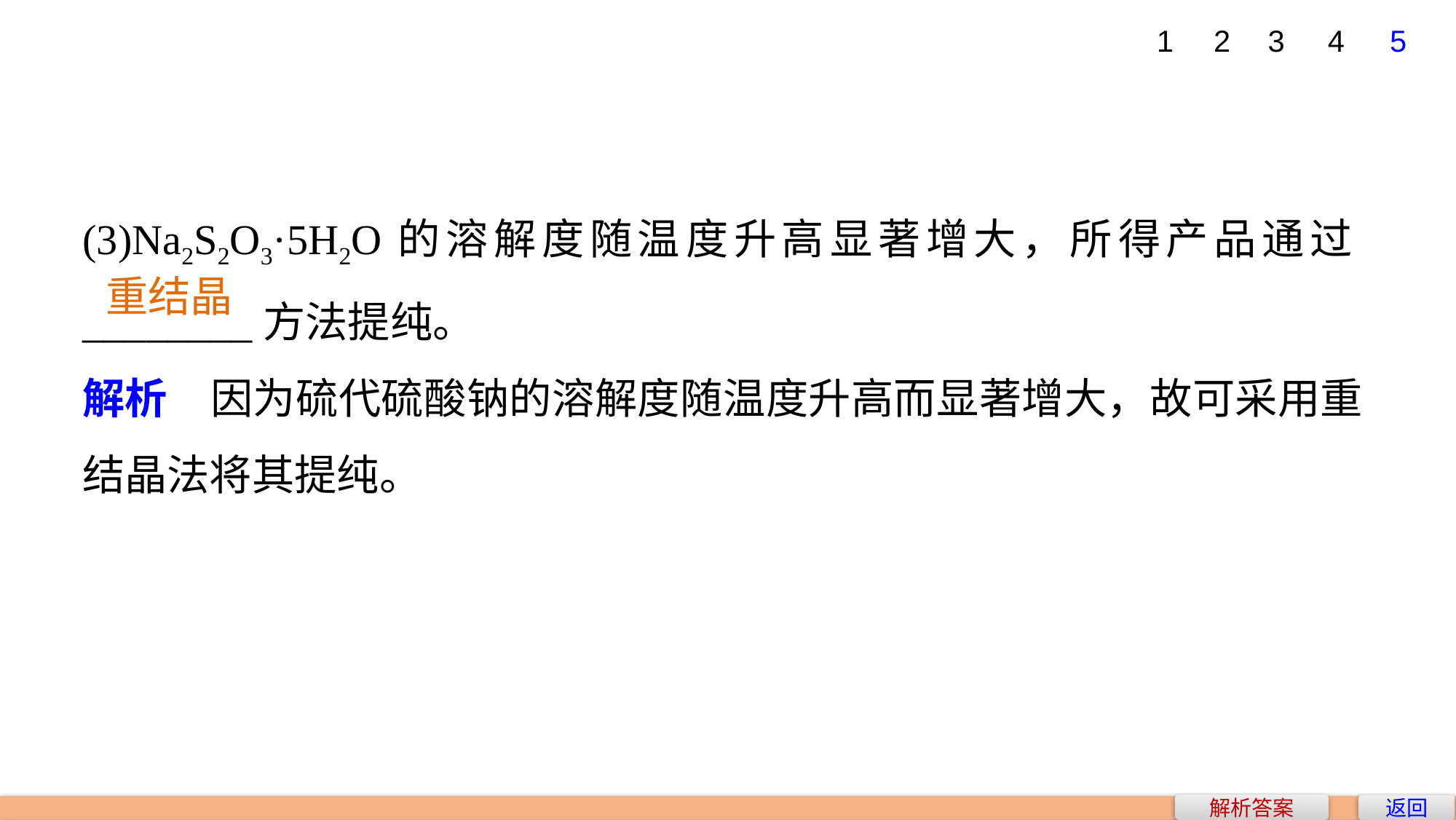

5
1
2
3
4
(3)Na2S2O3·5H2O的溶解度随温度升高显著增大，所得产品通过________方法提纯。
解析　因为硫代硫酸钠的溶解度随温度升高而显著增大，故可采用重结晶法将其提纯。
重结晶
解析答案
返回